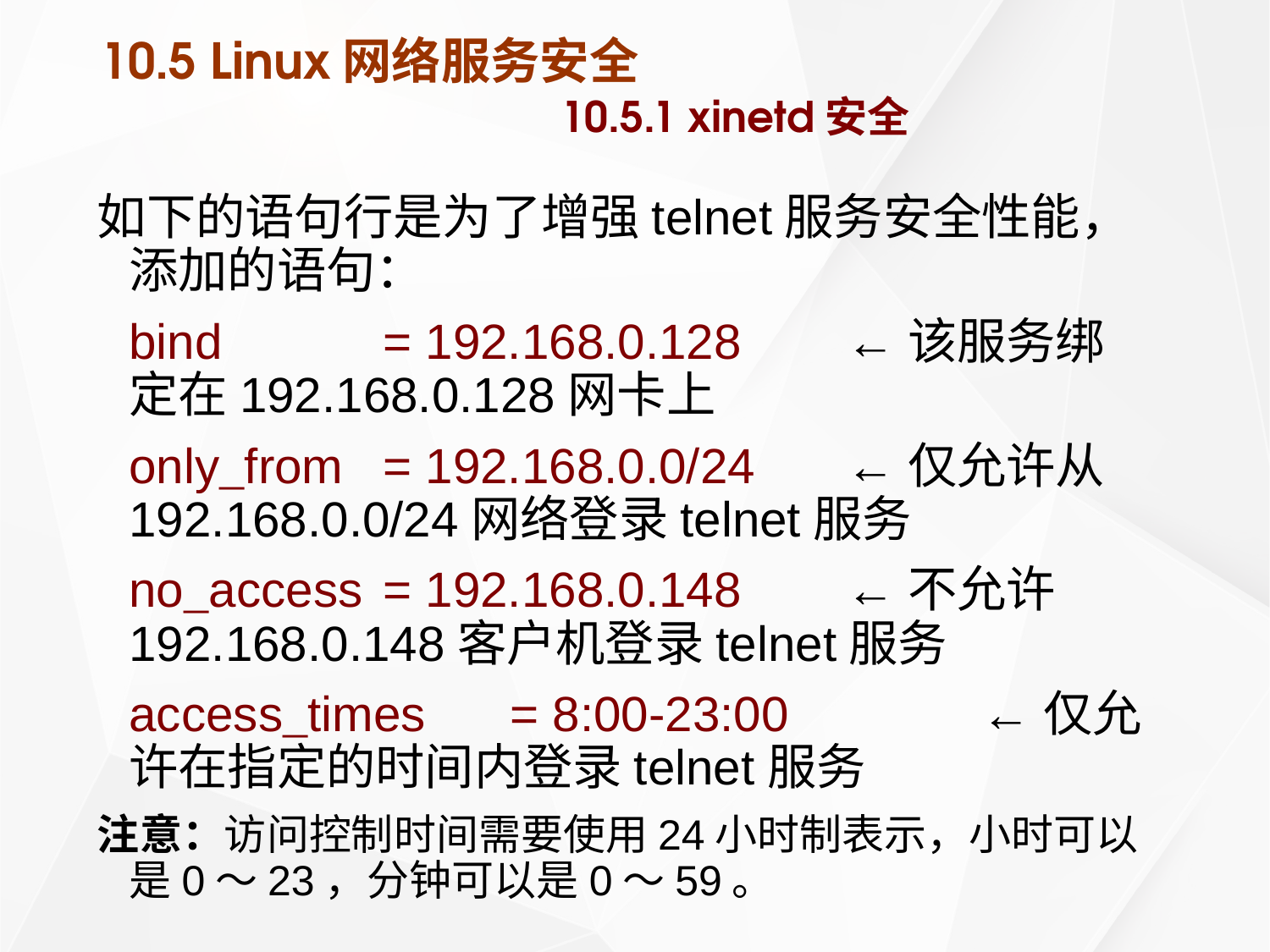

# 10.5 Linux网络服务安全 10.5.1 xinetd安全
如下的语句行是为了增强telnet服务安全性能，添加的语句：
	bind		= 192.168.0.128	      ←该服务绑定在192.168.0.128网卡上
	only_from	= 192.168.0.0/24	      ←仅允许从192.168.0.0/24网络登录telnet服务
	no_access	= 192.168.0.148	      ←不允许192.168.0.148客户机登录telnet服务
	access_times	= 8:00-23:00              ←仅允许在指定的时间内登录telnet服务
注意：访问控制时间需要使用24小时制表示，小时可以是0～23，分钟可以是0～59。